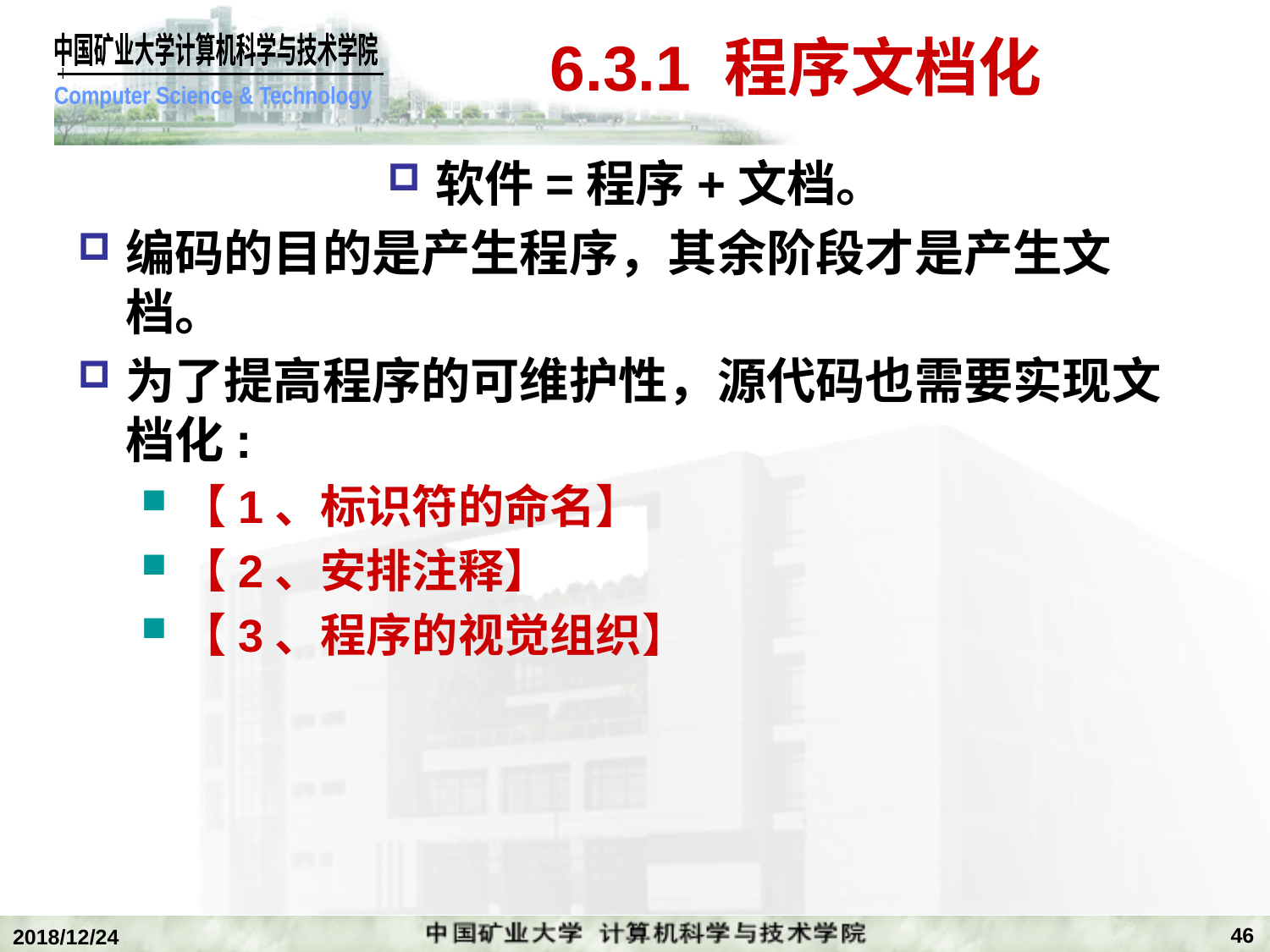

# 6.3.1 程序文档化
软件=程序+文档。
编码的目的是产生程序，其余阶段才是产生文档。
为了提高程序的可维护性，源代码也需要实现文档化:
【1、标识符的命名】
【2、安排注释】
【3、程序的视觉组织】

46
2018/12/24